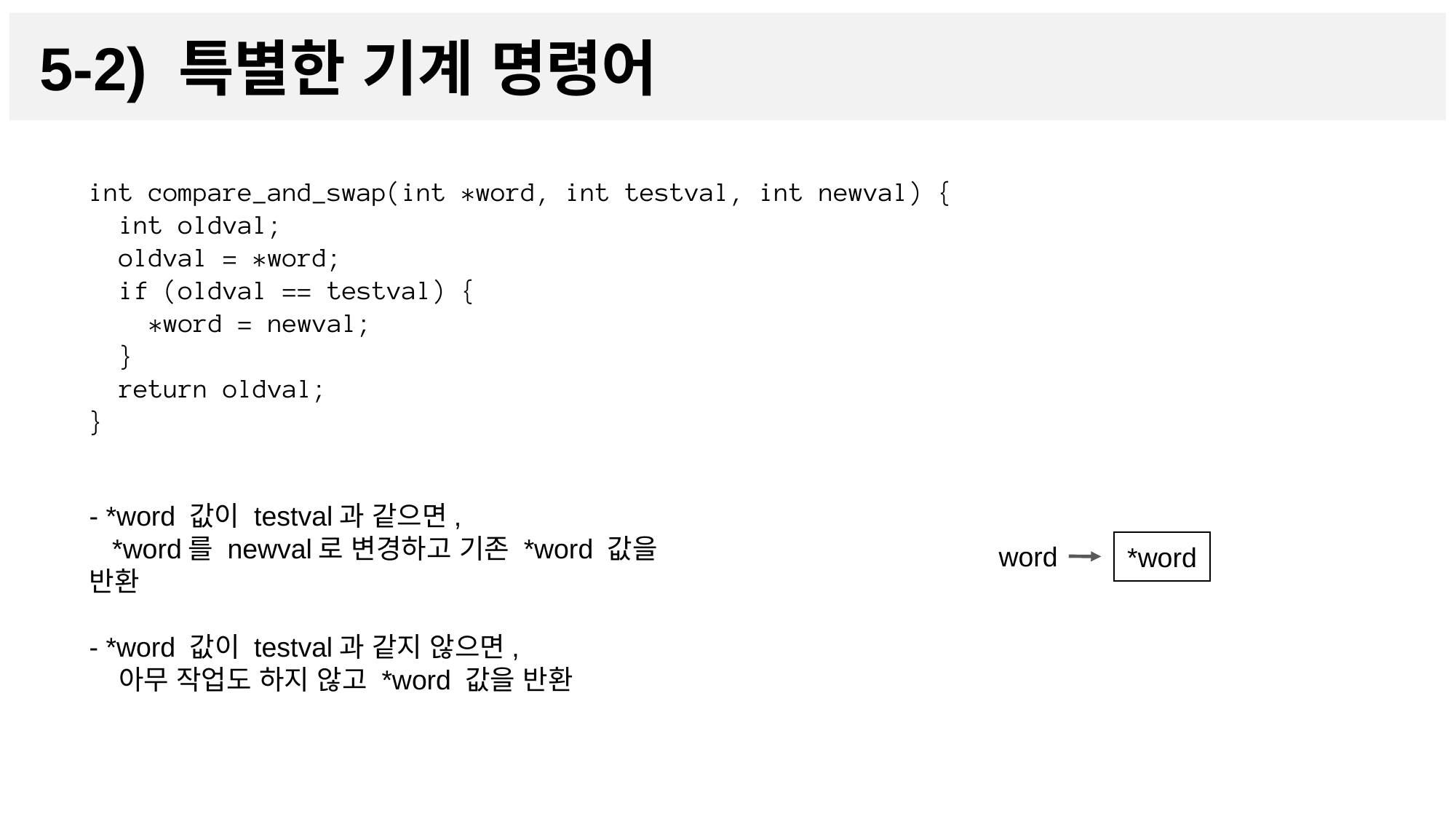

5-2) 특별한 기계 명령어
int compare_and_swap(int *word, int testval, int newval) {
  int oldval;
  oldval = *word;
  if (oldval == testval) {
    *word = newval;
  }
  return oldval;
}
- *word 값이 testval과 같으면,
   *word를 newval로 변경하고 기존 *word 값을 반환

- *word 값이 testval과 같지 않으면,
   아무 작업도 하지 않고 *word 값을 반환
*word
word